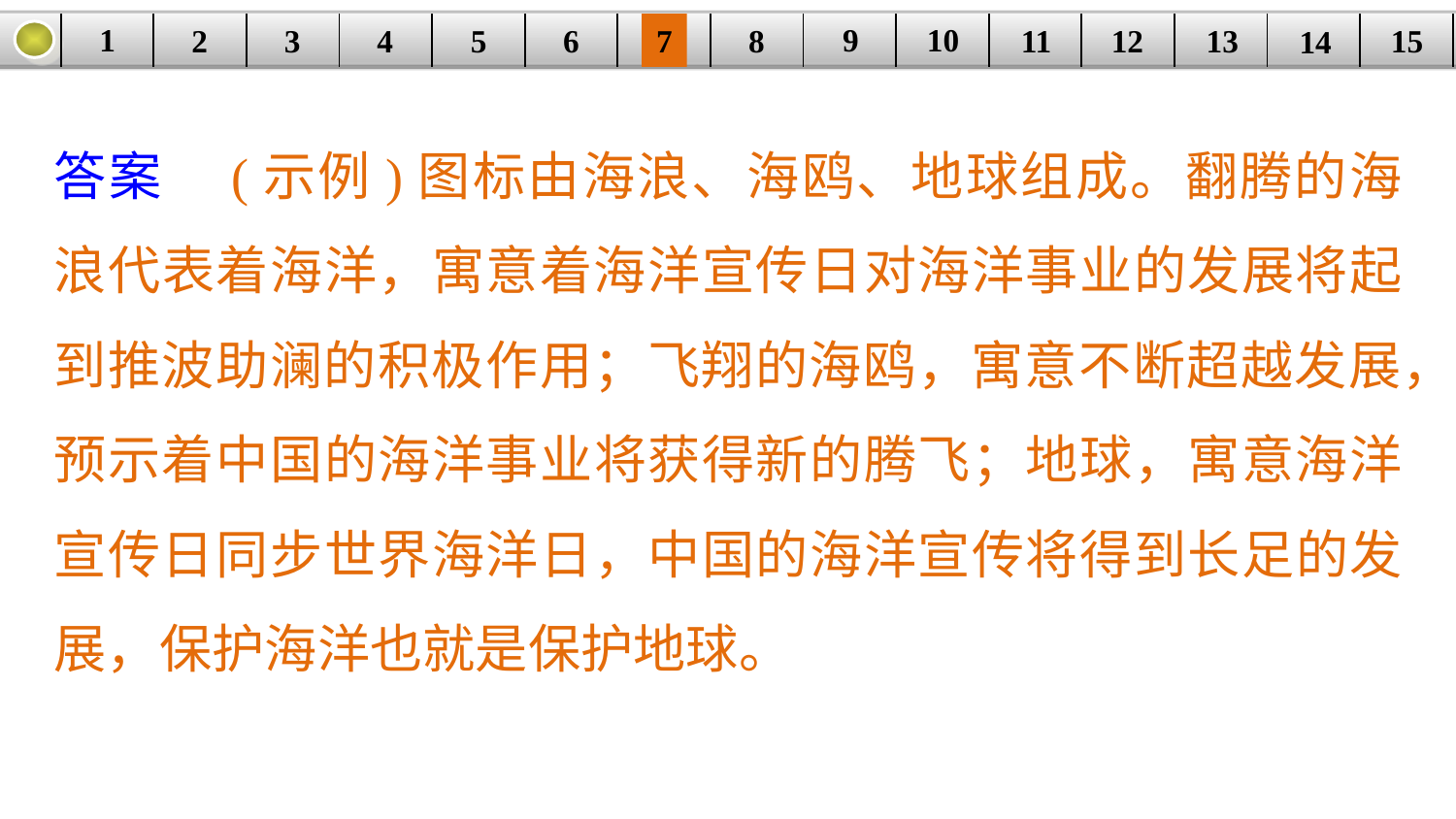

9
10
1
3
4
5
6
8
11
2
12
15
|  |  |  |  |  |  |  |  |  |  |  |  |  |  |  |
| --- | --- | --- | --- | --- | --- | --- | --- | --- | --- | --- | --- | --- | --- | --- |
7
13
14

答案　(示例)图标由海浪、海鸥、地球组成。翻腾的海浪代表着海洋，寓意着海洋宣传日对海洋事业的发展将起到推波助澜的积极作用；飞翔的海鸥，寓意不断超越发展，预示着中国的海洋事业将获得新的腾飞；地球，寓意海洋宣传日同步世界海洋日，中国的海洋宣传将得到长足的发展，保护海洋也就是保护地球。